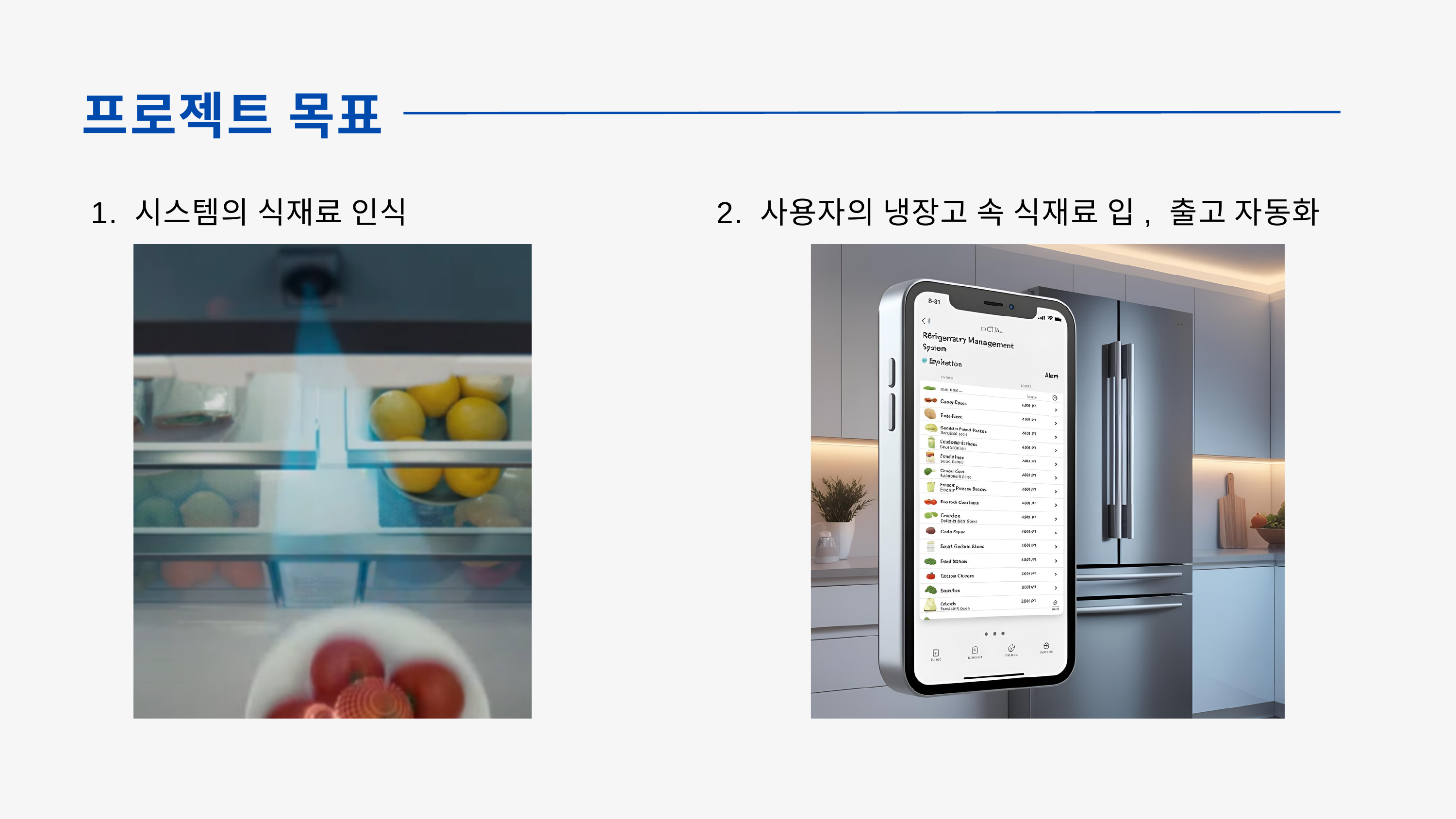

프로젝트 목표

 1. 시스템의 식재료 인식
2. 사용자의 냉장고 속 식재료 입, 출고 자동화